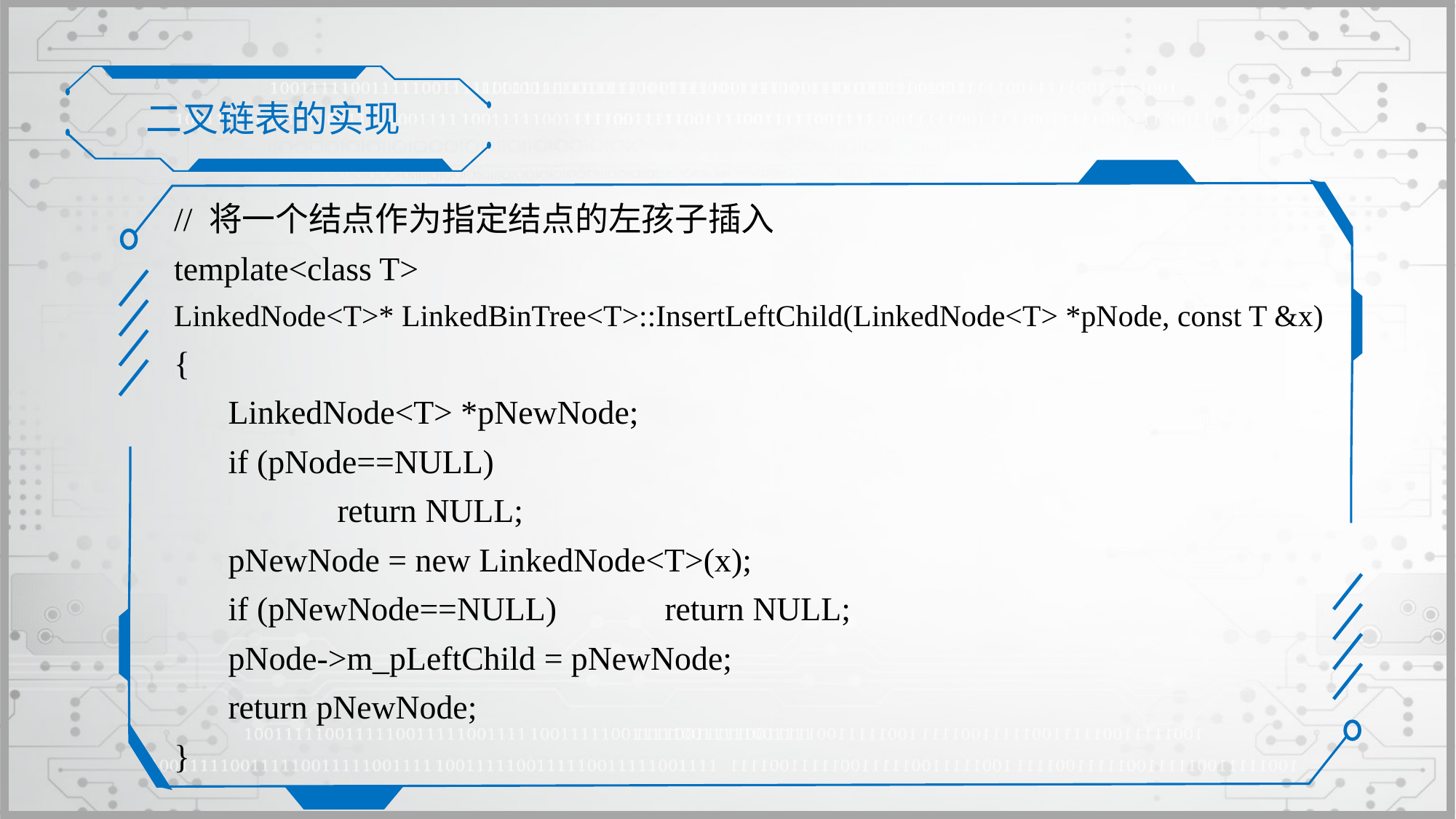

二叉链表的实现

// 将一个结点作为指定结点的左孩子插入
template<class T>
LinkedNode<T>* LinkedBinTree<T>::InsertLeftChild(LinkedNode<T> *pNode, const T &x)
{
	LinkedNode<T> *pNewNode;
	if (pNode==NULL)
		return NULL;
	pNewNode = new LinkedNode<T>(x);
	if (pNewNode==NULL)	return NULL;
	pNode->m_pLeftChild = pNewNode;
	return pNewNode;
}